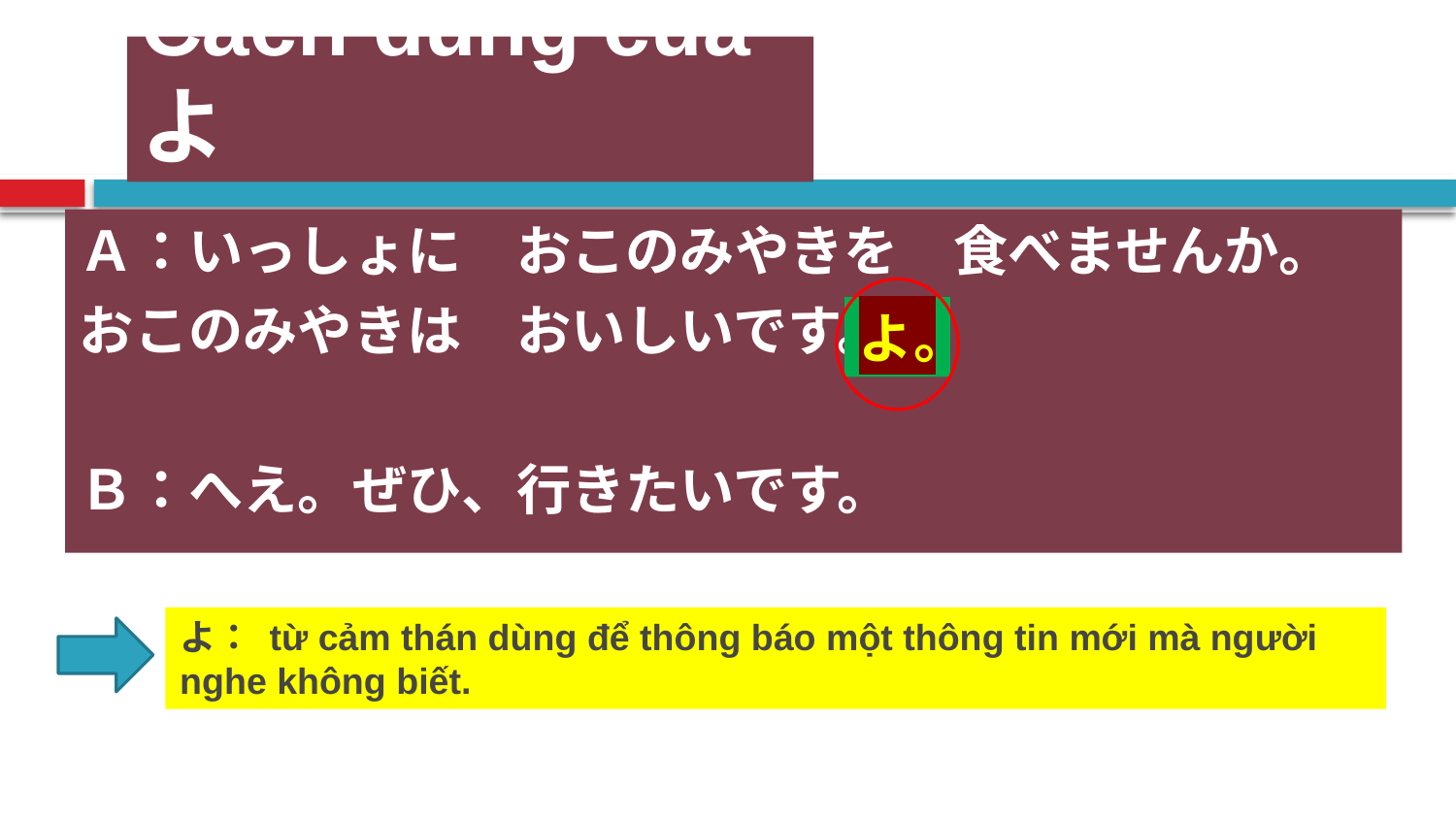

# Cách dùng của よ
Ａ：いっしょに　おこのみやきを　食べませんか。
おこのみやきは　おいしいです。

Ｂ：へえ。ぜひ、行きたいです。

よ。
よ： từ cảm thán dùng để thông báo một thông tin mới mà người nghe không biết.